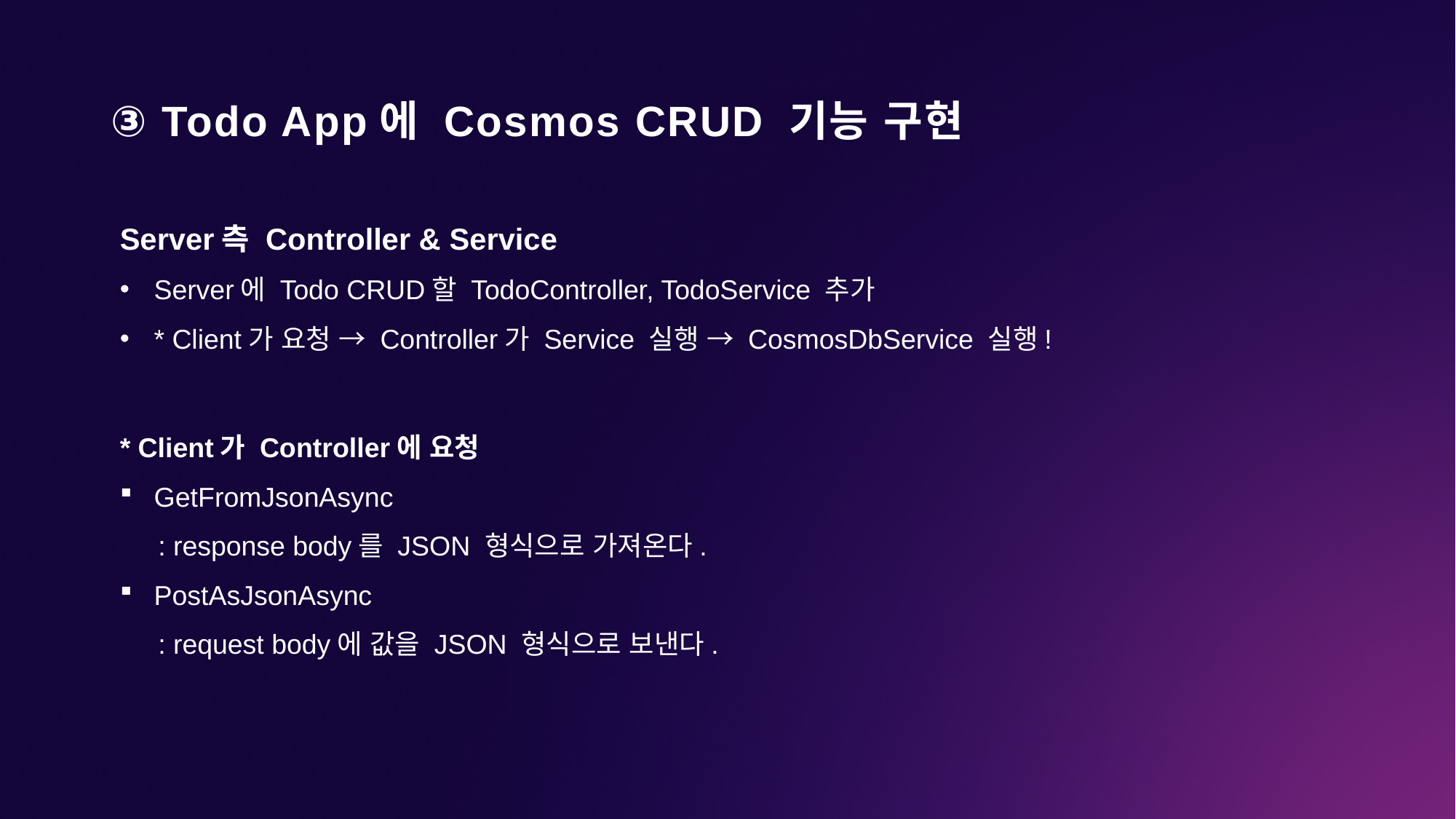

# ③ Todo App에 Cosmos CRUD 기능 구현
Server측 Controller & Service
Server에 Todo CRUD할 TodoController, TodoService 추가
* Client가 요청 → Controller가 Service 실행 → CosmosDbService 실행!
* Client가 Controller에 요청
GetFromJsonAsync
     : response body를 JSON 형식으로 가져온다.
PostAsJsonAsync
     : request body에 값을 JSON 형식으로 보낸다.